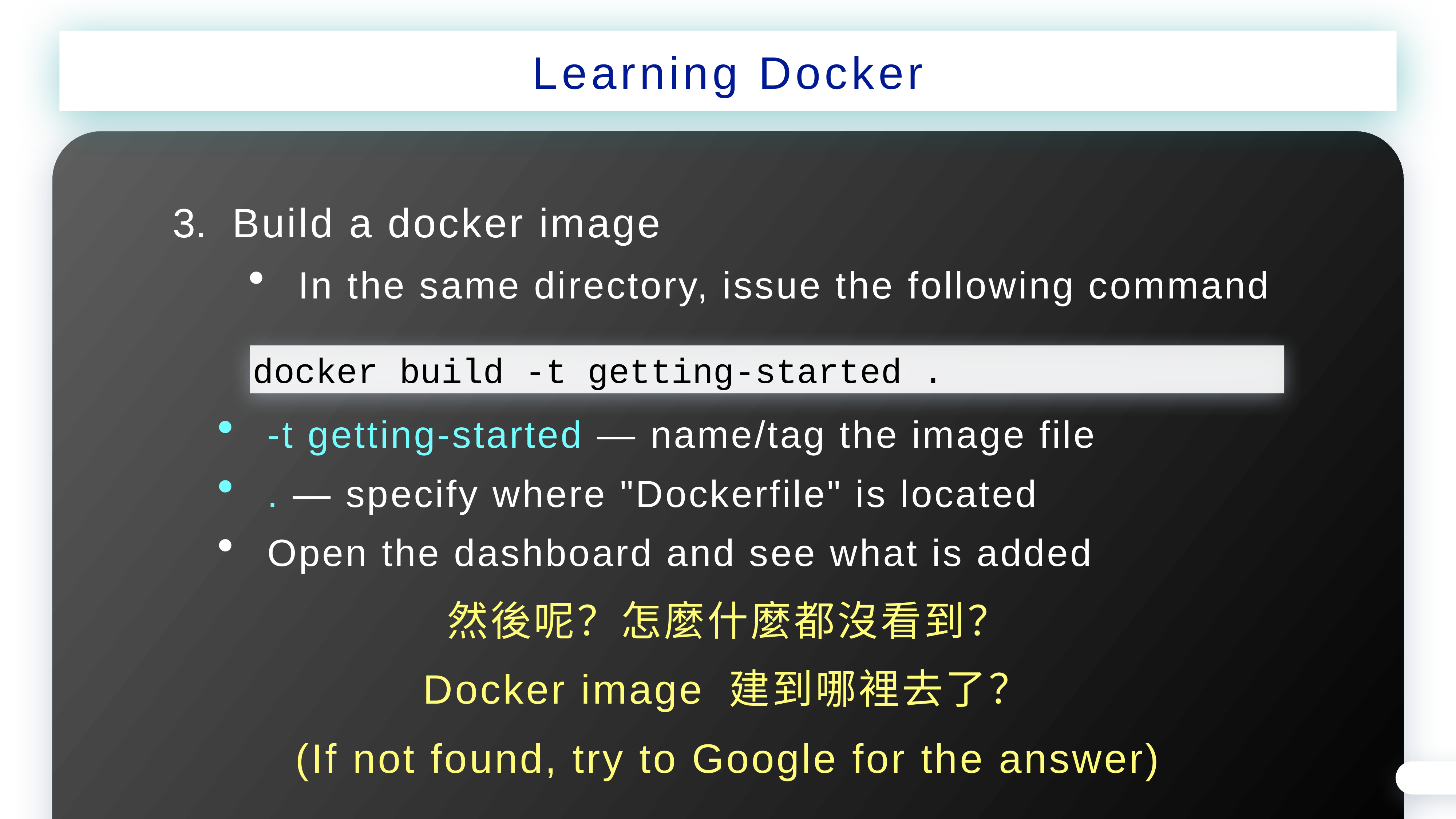

Learning Docker
Build a docker image
In the same directory, issue the following command
docker build -t getting-started .
-t getting-started — name/tag the image file
. — specify where "Dockerfile" is located
Open the dashboard and see what is added
然後呢？怎麼什麼都沒看到？
Docker image 建到哪裡去了？
(If not found, try to Google for the answer)
59